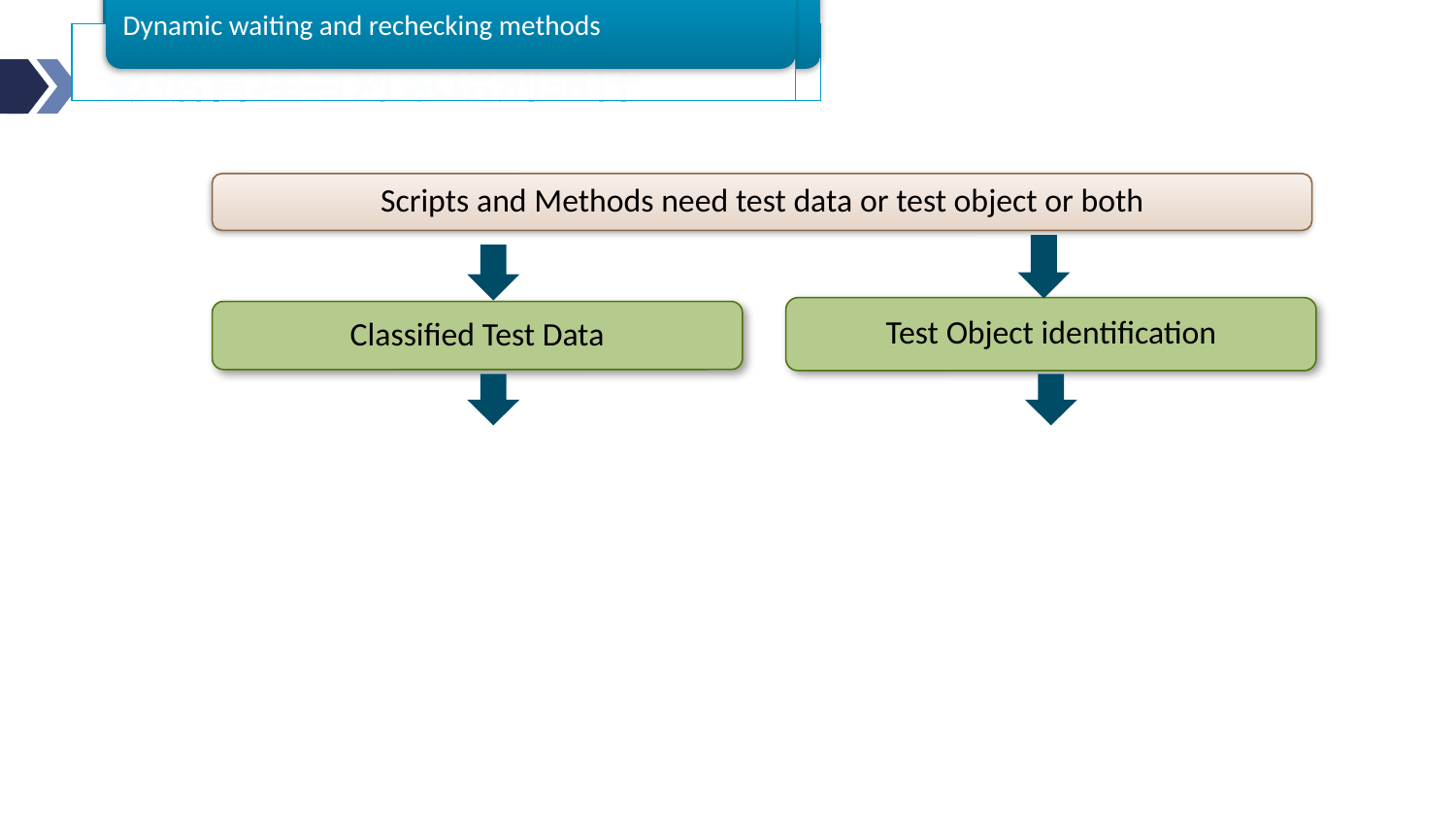

# 数据管理与对象识别组件
Scripts and Methods need test data or test object or both

Test Object identification
Classified Test Data

Mandatory Attribute to identify – Xpath, class name, id etc

Auxiliary Attributes to identify – index

Dynamic waiting and rechecking methods

System level common test data - Parameterized

Script level common test data  - Parameterized

Script level private test data – not parameterized